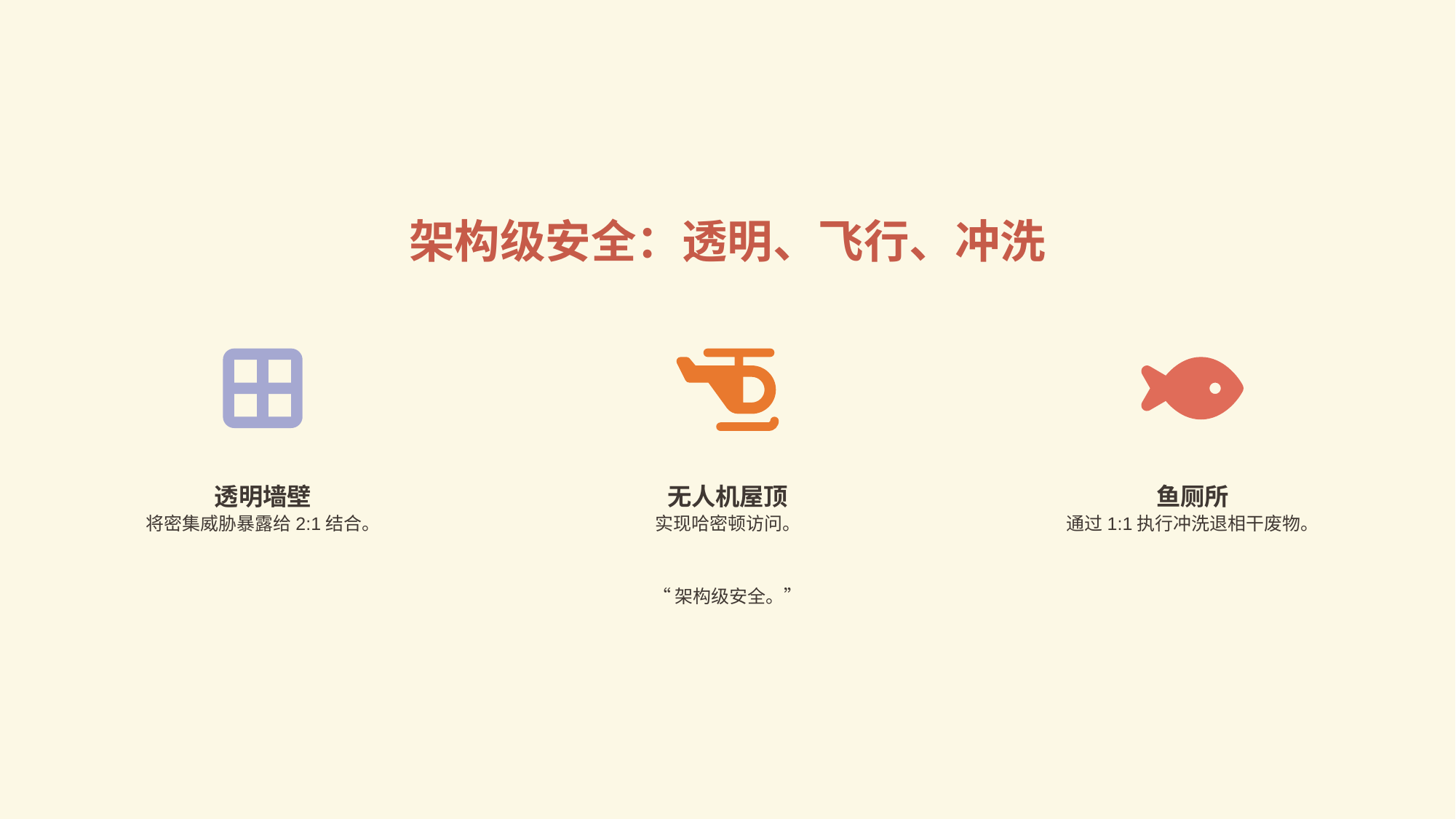

架构级安全：透明、飞行、冲洗

透明墙壁
无人机屋顶
鱼厕所
将密集威胁暴露给2:1结合。
实现哈密顿访问。
通过1:1执行冲洗退相干废物。
“架构级安全。”